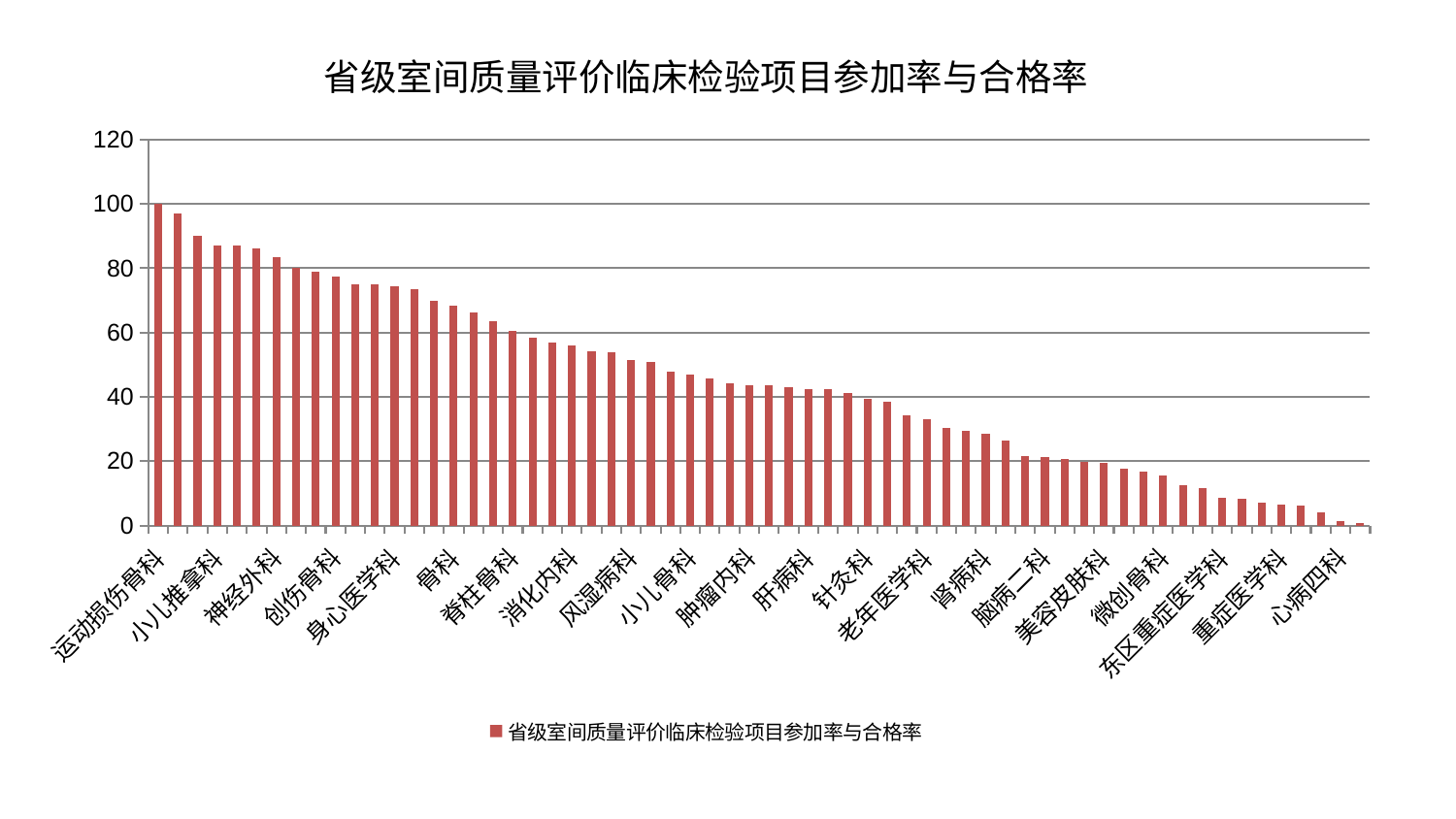

### Chart: 省级室间质量评价临床检验项目参加率与合格率

| Category | 省级室间质量评价临床检验项目参加率与合格率 |
|---|---|
| 运动损伤骨科 | 100.00000000000001 |
| 脑病三科 | 97.0414825695774 |
| 西区重症医学科 | 90.13783589080079 |
| 小儿推拿科 | 87.19784743252423 |
| 泌尿外科 | 87.1269445998854 |
| 神经内科 | 86.06594619306921 |
| 神经外科 | 83.52292123934518 |
| 脾胃病科 | 80.0227170083968 |
| 皮肤科 | 78.94158041923421 |
| 创伤骨科 | 77.52284564868826 |
| 显微骨科 | 75.02984339881885 |
| 推拿科 | 75.02784306940306 |
| 身心医学科 | 74.47563500618712 |
| 普通外科 | 73.62302910217848 |
| 妇科 | 70.0001992642596 |
| 骨科 | 68.46909211132729 |
| 肛肠科 | 66.30346832095732 |
| 胸外科 | 63.54890643896737 |
| 脊柱骨科 | 60.576171906397136 |
| 心病二科 | 58.492268054911285 |
| 治未病中心 | 56.889066609176666 |
| 消化内科 | 56.025814198285524 |
| 心病一科 | 54.15148822802999 |
| 医院 | 54.01287106428731 |
| 风湿病科 | 51.425868457978794 |
| 内分泌科 | 50.74132963149983 |
| 产科 | 47.91710226362458 |
| 小儿骨科 | 47.086526507044894 |
| 肝胆外科 | 45.78587029661916 |
| 耳鼻喉科 | 44.11289372460123 |
| 肿瘤内科 | 43.737081914002744 |
| 呼吸内科 | 43.56452665654776 |
| 血液科 | 43.112687562868075 |
| 肝病科 | 42.46291812983173 |
| 心血管内科 | 42.251419496152614 |
| 综合内科 | 41.134303240405046 |
| 针灸科 | 39.32839774971953 |
| 关节骨科 | 38.62974538523499 |
| 东区肾病科 | 34.36028444063279 |
| 老年医学科 | 32.98067245738797 |
| 男科 | 30.38206977835835 |
| 妇二科 | 29.559786136801105 |
| 肾病科 | 28.464005034163577 |
| 康复科 | 26.40477333600875 |
| 眼科 | 21.435926440707025 |
| 脑病二科 | 21.403540903591047 |
| 乳腺甲状腺外科 | 20.69886208550394 |
| 脾胃科消化科合并 | 19.815075936939554 |
| 美容皮肤科 | 19.32365396325728 |
| 心病三科 | 17.73144660766014 |
| 儿科 | 16.85443288816138 |
| 微创骨科 | 15.46346399805798 |
| 中医经典科 | 12.502784473763015 |
| 周围血管科 | 11.71360511874477 |
| 东区重症医学科 | 8.575196705925755 |
| 口腔科 | 8.15268828373897 |
| 脑病一科 | 7.163562737587232 |
| 重症医学科 | 6.633924799353144 |
| 妇科妇二科合并 | 6.102835907830752 |
| 肾脏内科 | 4.13970216847493 |
| 心病四科 | 1.3947620132424101 |
| 中医外治中心 | 0.6661229765920859 |
227